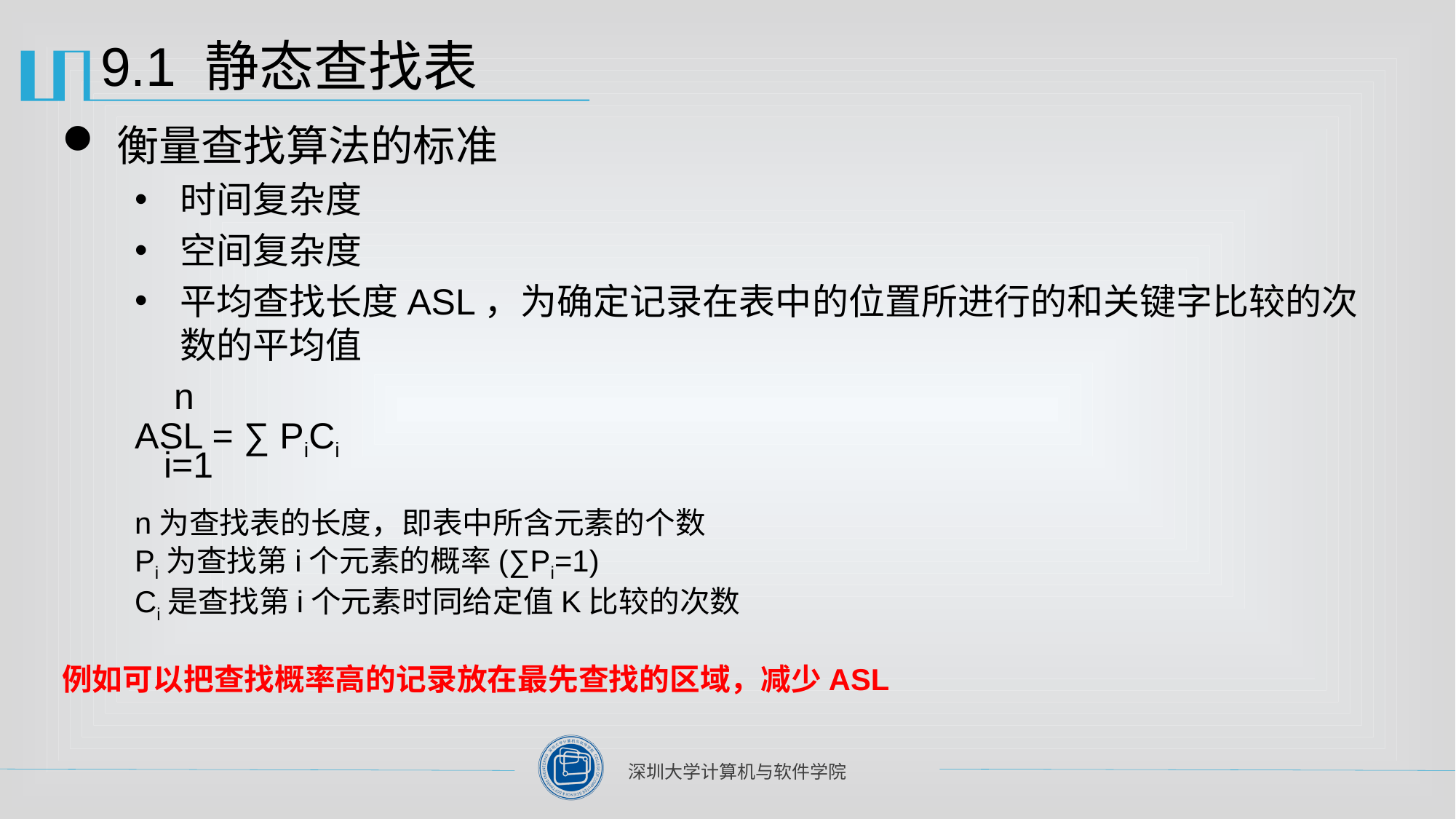

# 9.1 静态查找表
衡量查找算法的标准
时间复杂度
空间复杂度
平均查找长度ASL，为确定记录在表中的位置所进行的和关键字比较的次数的平均值
           n
	ASL = ∑ PiCi
          i=1
	n为查找表的长度，即表中所含元素的个数
	Pi为查找第i个元素的概率(∑Pi=1)
	Ci是查找第i个元素时同给定值K比较的次数

例如可以把查找概率高的记录放在最先查找的区域，减少ASL

8